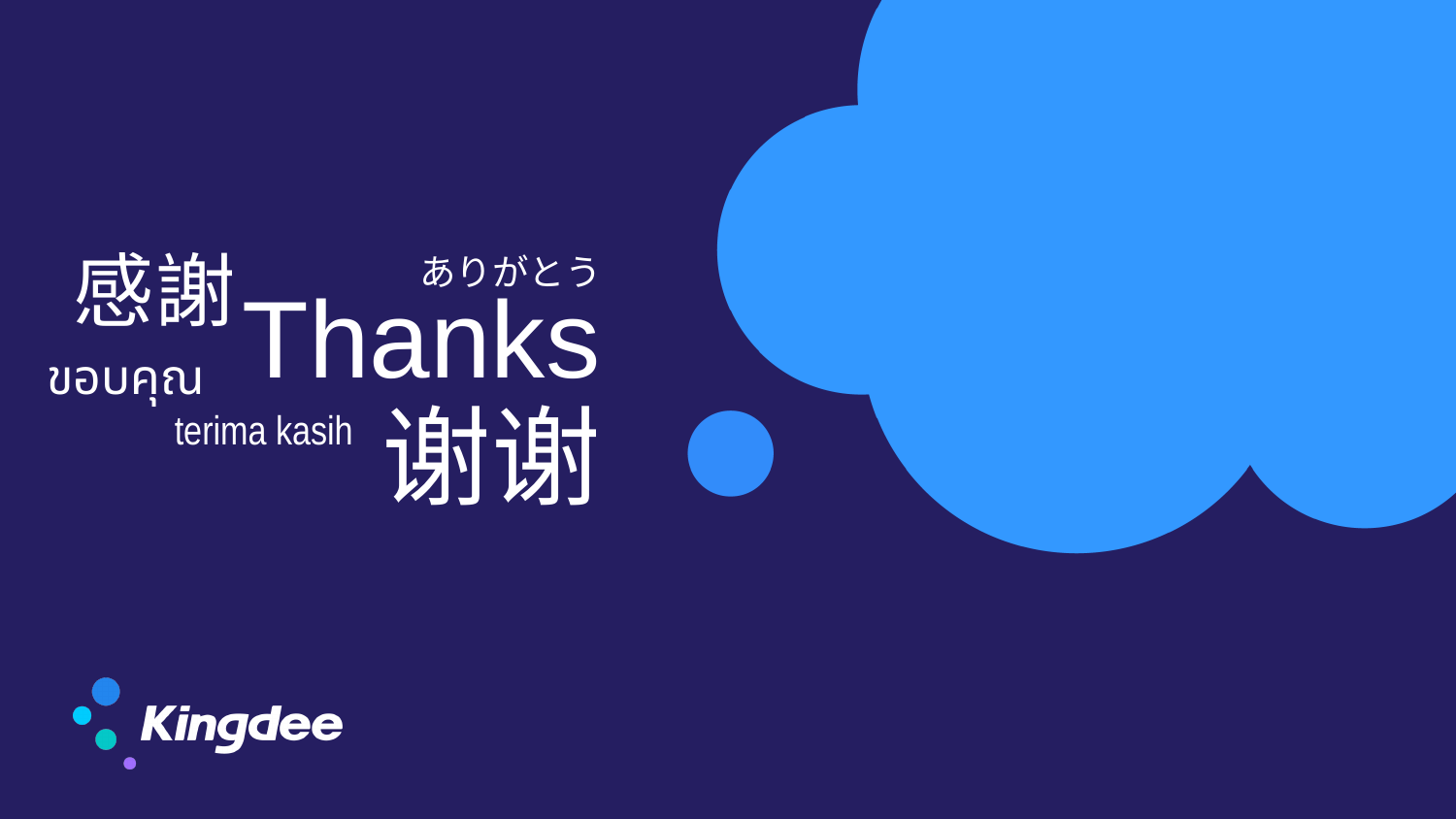

感謝
ありがとう
Thanks
ขอบคุณ
谢谢
terima kasih